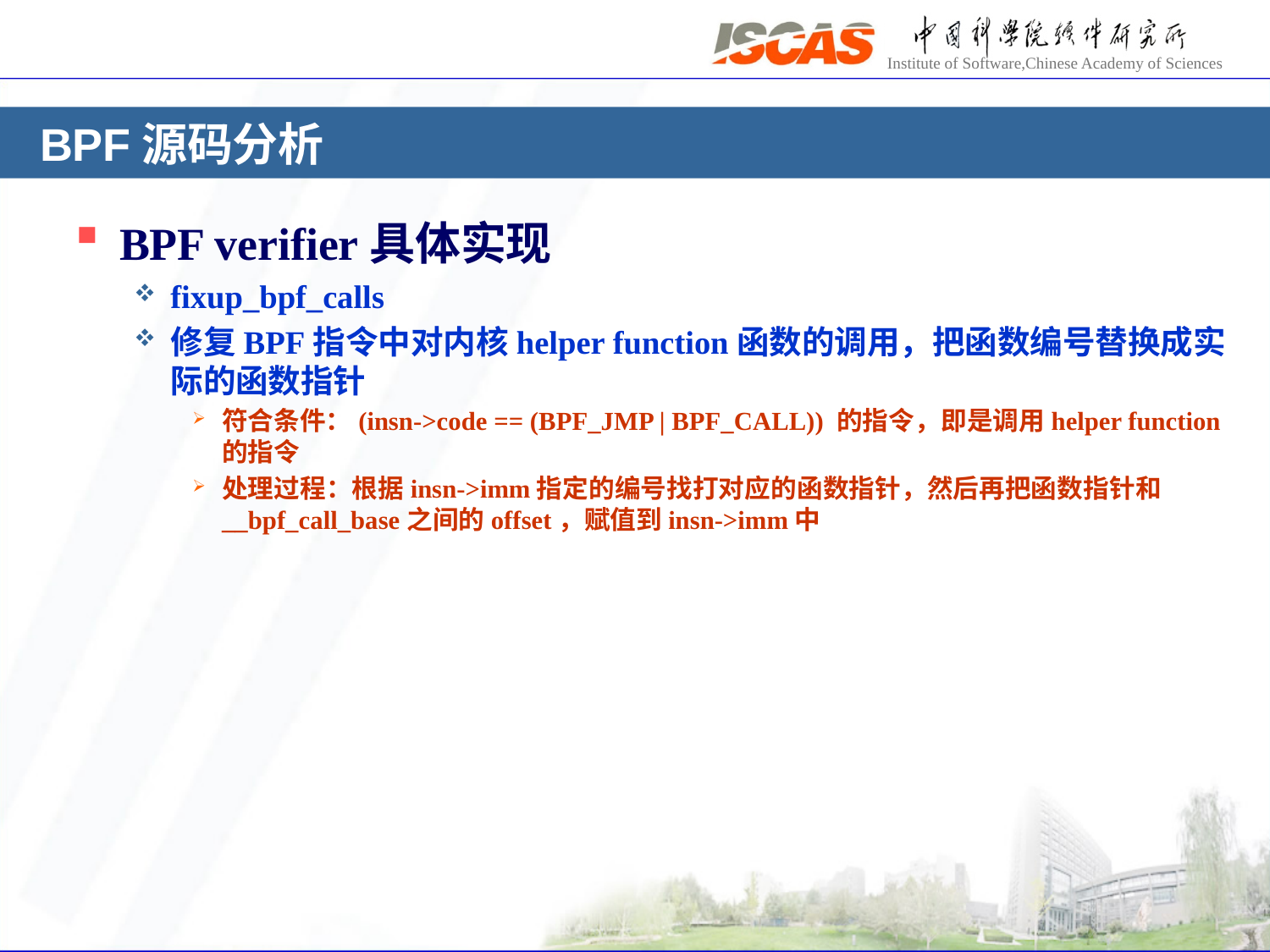

# BPF源码分析
BPF verifier具体实现
fixup_bpf_calls
修复BPF指令中对内核helper function函数的调用，把函数编号替换成实际的函数指针
符合条件：(insn->code == (BPF_JMP | BPF_CALL)) 的指令，即是调用helper function的指令
处理过程：根据insn->imm指定的编号找打对应的函数指针，然后再把函数指针和__bpf_call_base之间的offset，赋值到insn->imm中